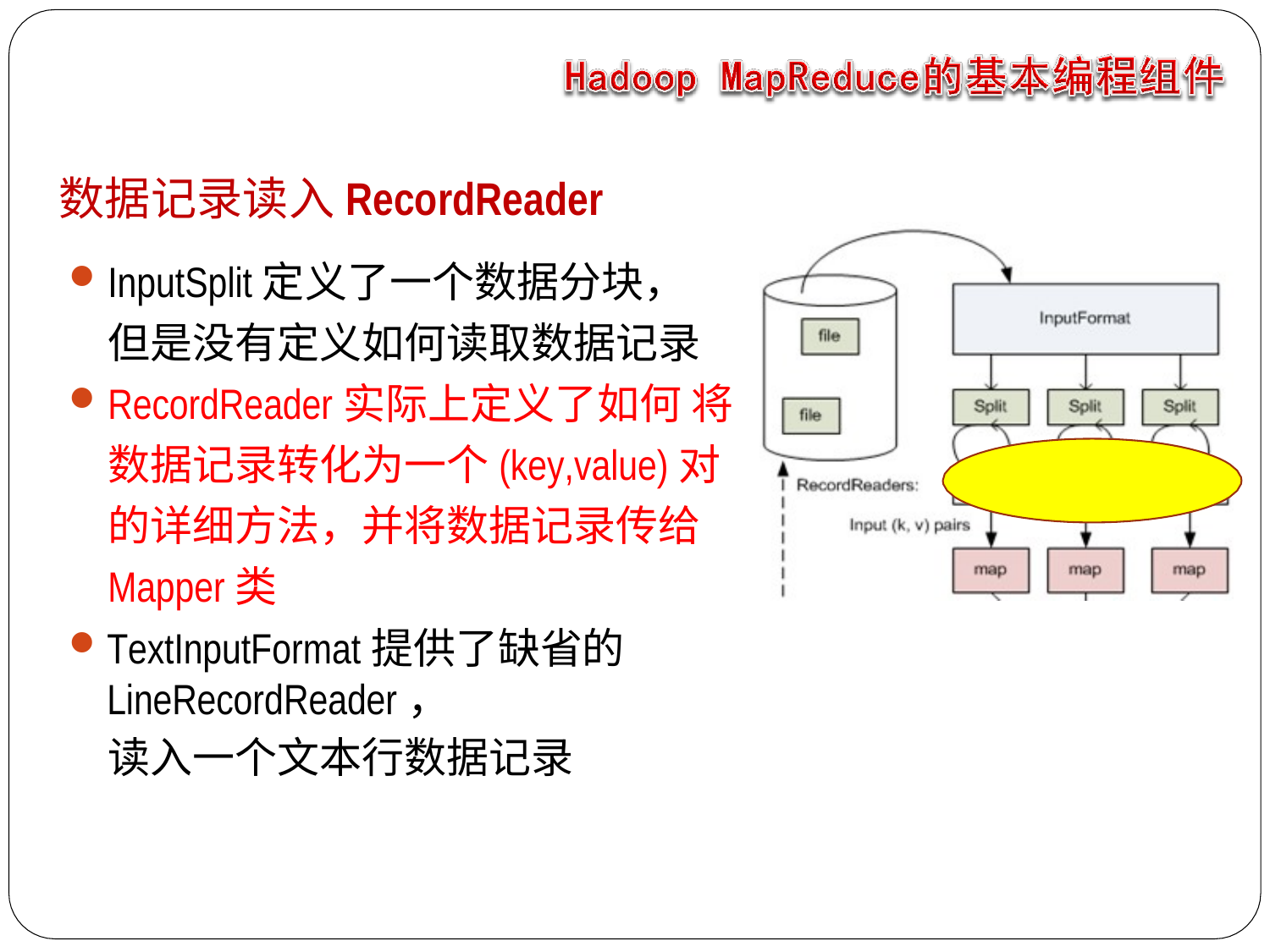

# 数据记录读入RecordReader

InputSplit定义了一个数据分块， 但是没有定义如何读取数据记录
RecordReader实际上定义了如何 将数据记录转化为一个(key,value)对 的详细方法，并将数据记录传给 Mapper类
TextInputFormat提供了缺省的LineRecordReader，
读入一个文本行数据记录